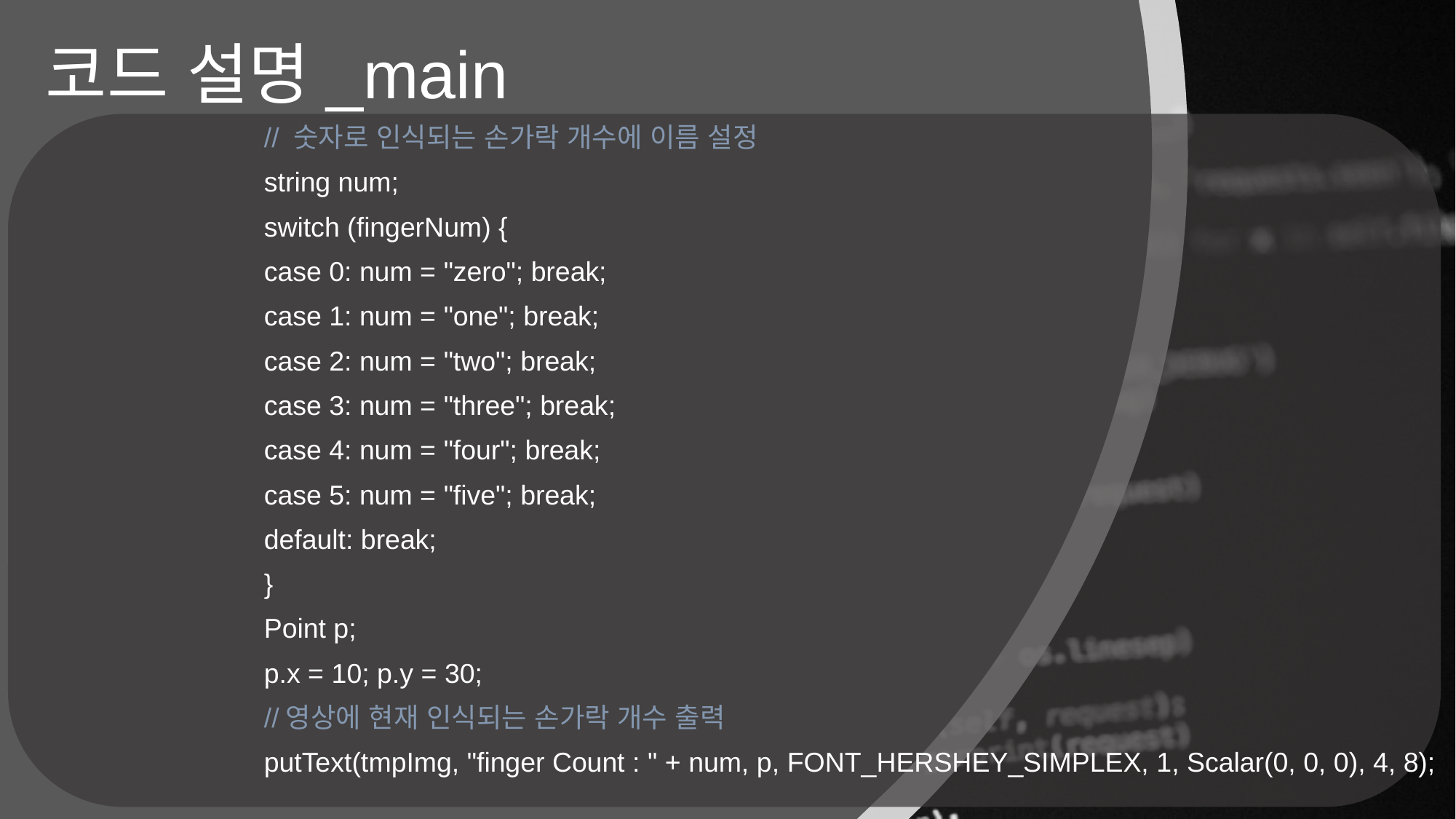

# 코드 설명_main

		// 숫자로 인식되는 손가락 개수에 이름 설정
		string num;
		switch (fingerNum) {
		case 0: num = "zero"; break;
		case 1: num = "one"; break;
		case 2: num = "two"; break;
		case 3: num = "three"; break;
		case 4: num = "four"; break;
		case 5: num = "five"; break;
		default: break;
		}
		Point p;
		p.x = 10; p.y = 30;
		//영상에 현재 인식되는 손가락 개수 출력
		putText(tmpImg, "finger Count : " + num, p, FONT_HERSHEY_SIMPLEX, 1, Scalar(0, 0, 0), 4, 8);